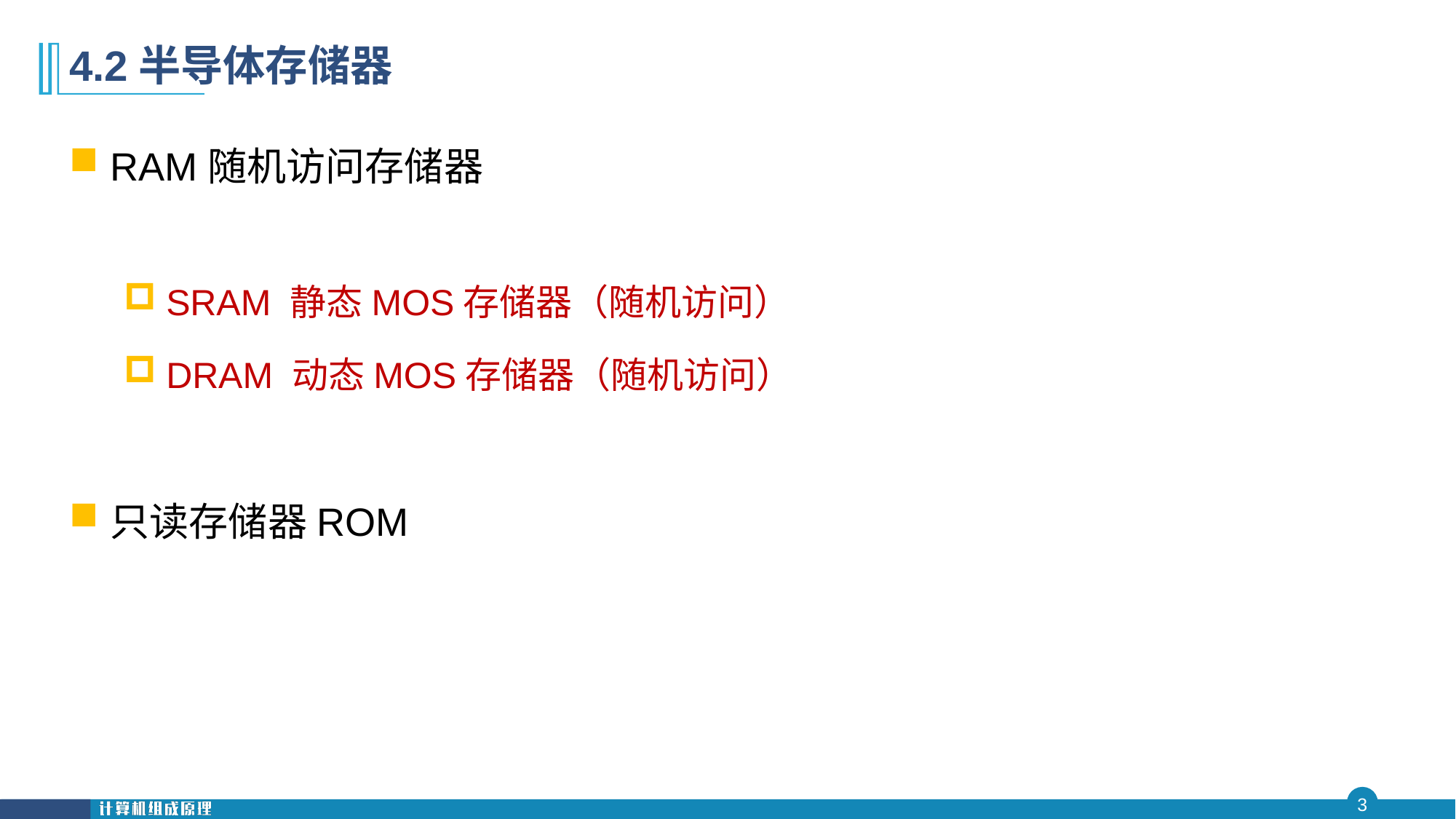

# 4.2半导体存储器
RAM随机访问存储器

SRAM 静态MOS存储器（随机访问）
DRAM 动态MOS存储器（随机访问）

只读存储器ROM